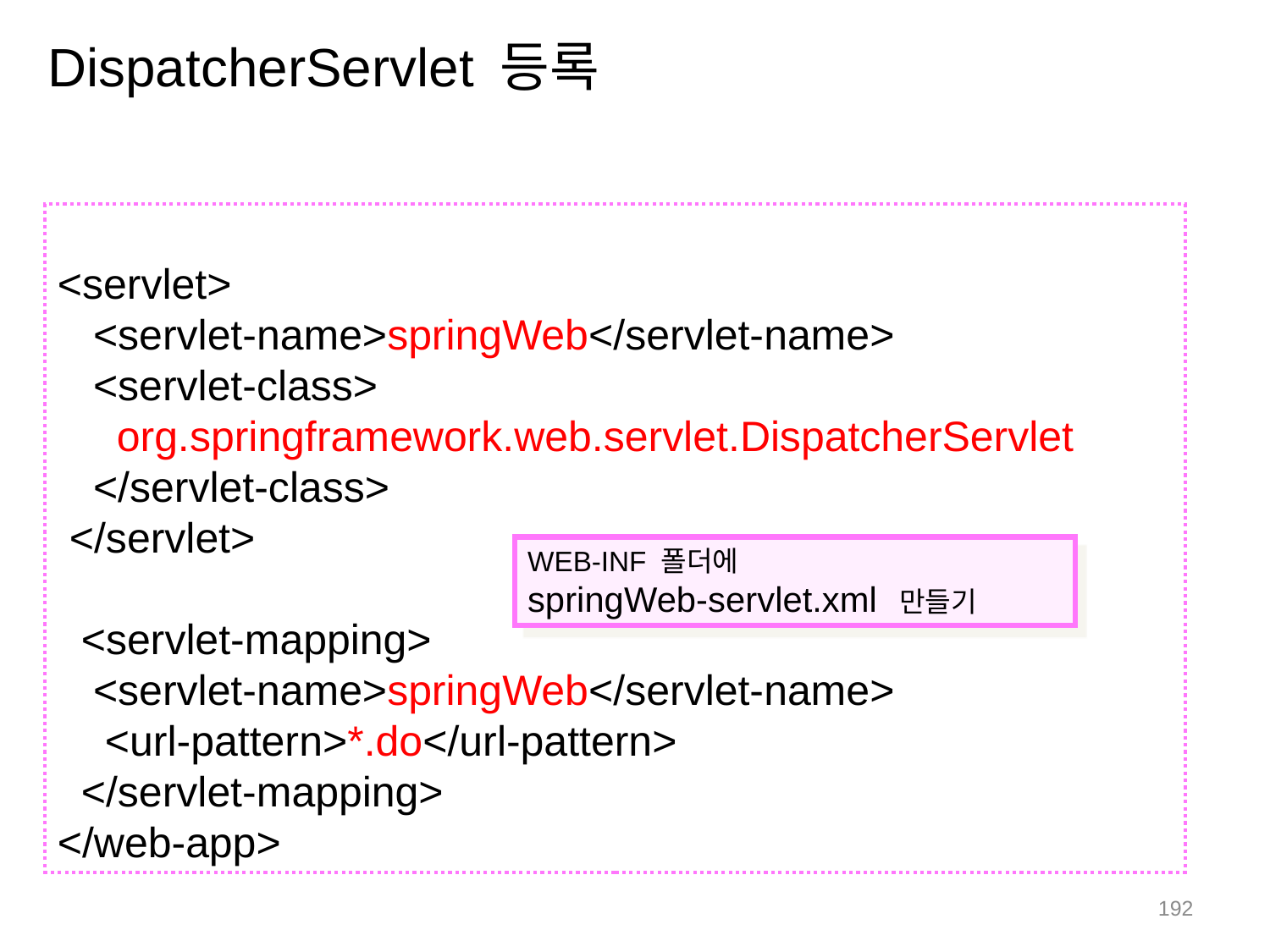

# DispatcherServlet 등록

<servlet>
   <servlet-name>springWeb</servlet-name>
   <servlet-class>
     org.springframework.web.servlet.DispatcherServlet
   </servlet-class>
 </servlet>

  <servlet-mapping>
   <servlet-name>springWeb</servlet-name>
    <url-pattern>*.do</url-pattern>
  </servlet-mapping>
</web-app>
WEB-INF 폴더에
springWeb-servlet.xml  만들기
192